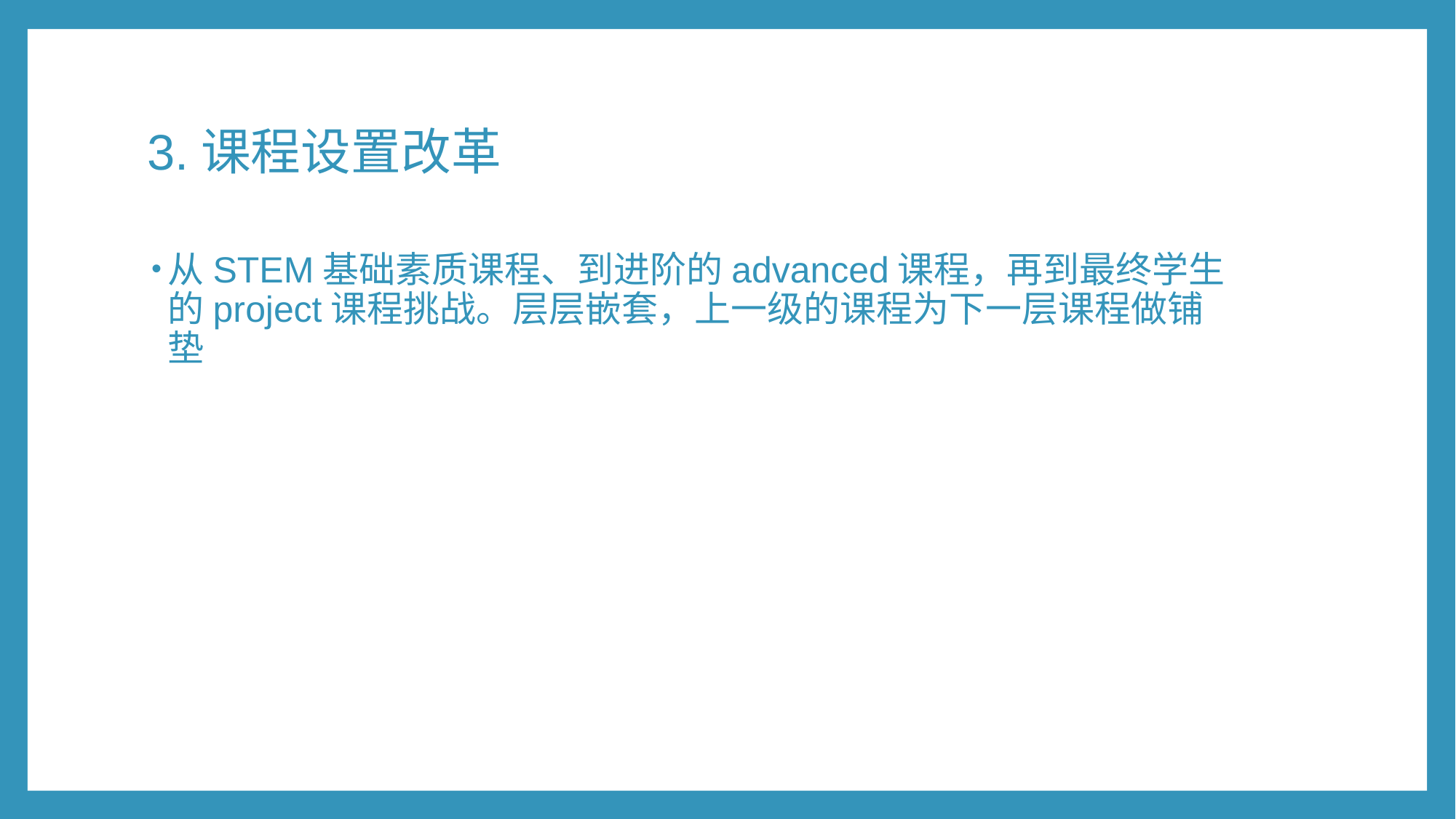

# 3.课程设置改革
从STEM基础素质课程、到进阶的advanced课程，再到最终学生的project课程挑战。层层嵌套，上一级的课程为下一层课程做铺垫